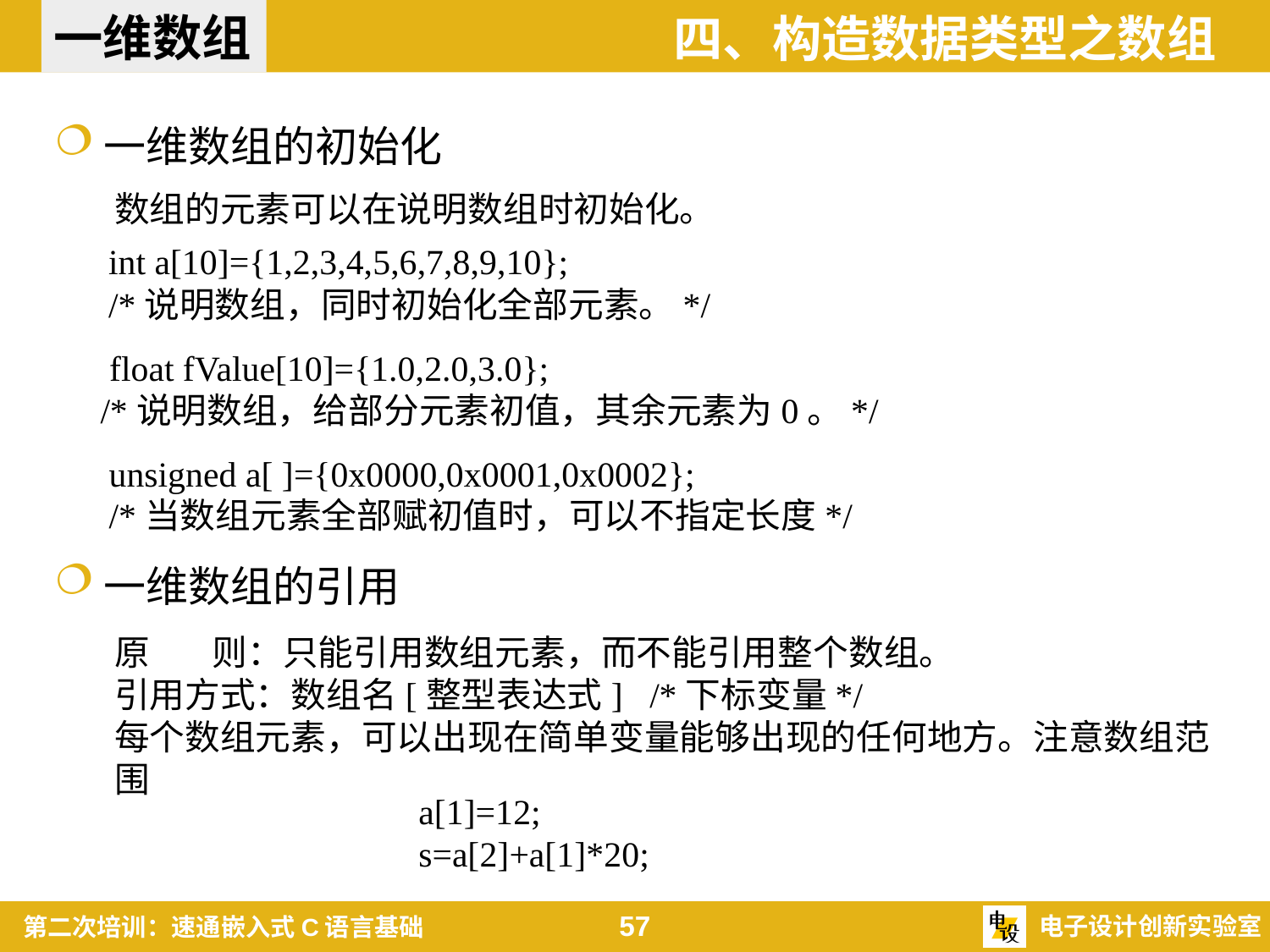

一维数组
四、构造数据类型之数组
一维数组的初始化
数组的元素可以在说明数组时初始化。
int a[10]={1,2,3,4,5,6,7,8,9,10};
/*说明数组，同时初始化全部元素。*/
 float fValue[10]={1.0,2.0,3.0};
/*说明数组，给部分元素初值，其余元素为0。*/
unsigned a[ ]={0x0000,0x0001,0x0002};
/*当数组元素全部赋初值时，可以不指定长度*/
一维数组的引用
原        则：只能引用数组元素，而不能引用整个数组。
引用方式：数组名[整型表达式]   /*下标变量*/
每个数组元素，可以出现在简单变量能够出现的任何地方。注意数组范围
a[1]=12;
s=a[2]+a[1]*20;
57